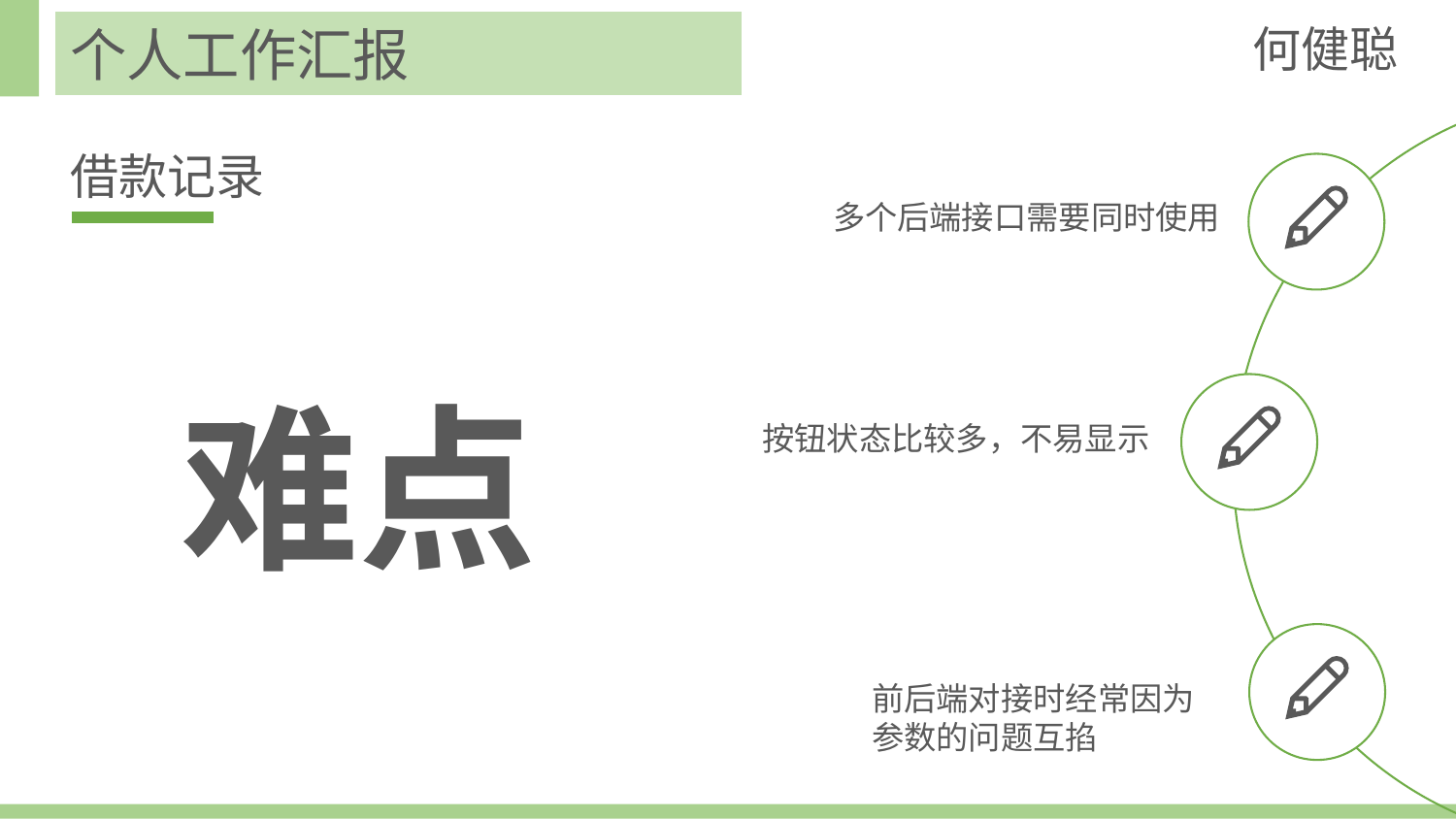

何健聪
个人工作汇报

借款记录

多个后端接口需要同时使用
难点

按钮状态比较多，不易显示

前后端对接时经常因为参数的问题互掐